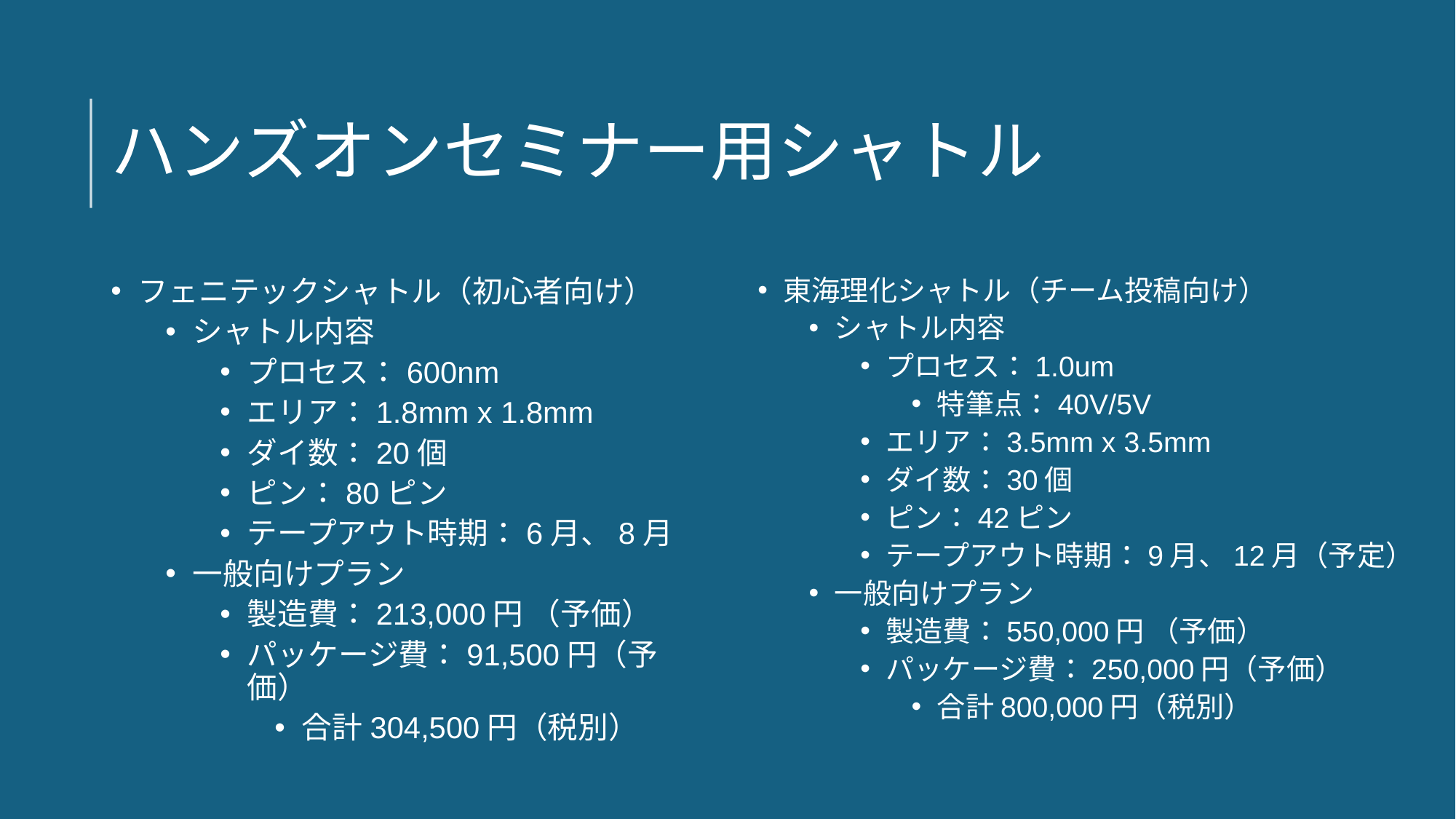

# ハンズオンセミナー用シャトル
東海理化シャトル（チーム投稿向け）
シャトル内容
プロセス：1.0um
特筆点：40V/5V
エリア：3.5mm x 3.5mm
ダイ数：30個
ピン：42ピン
テープアウト時期：9月、12月（予定）
一般向けプラン
製造費：550,000円 （予価）
パッケージ費：250,000円（予価）
合計800,000円（税別）
フェニテックシャトル（初心者向け）
シャトル内容
プロセス：600nm
エリア：1.8mm x 1.8mm
ダイ数：20個
ピン：80ピン
テープアウト時期：6月、8月
一般向けプラン
製造費：213,000円 （予価）
パッケージ費：91,500円（予価）
合計304,500円（税別）